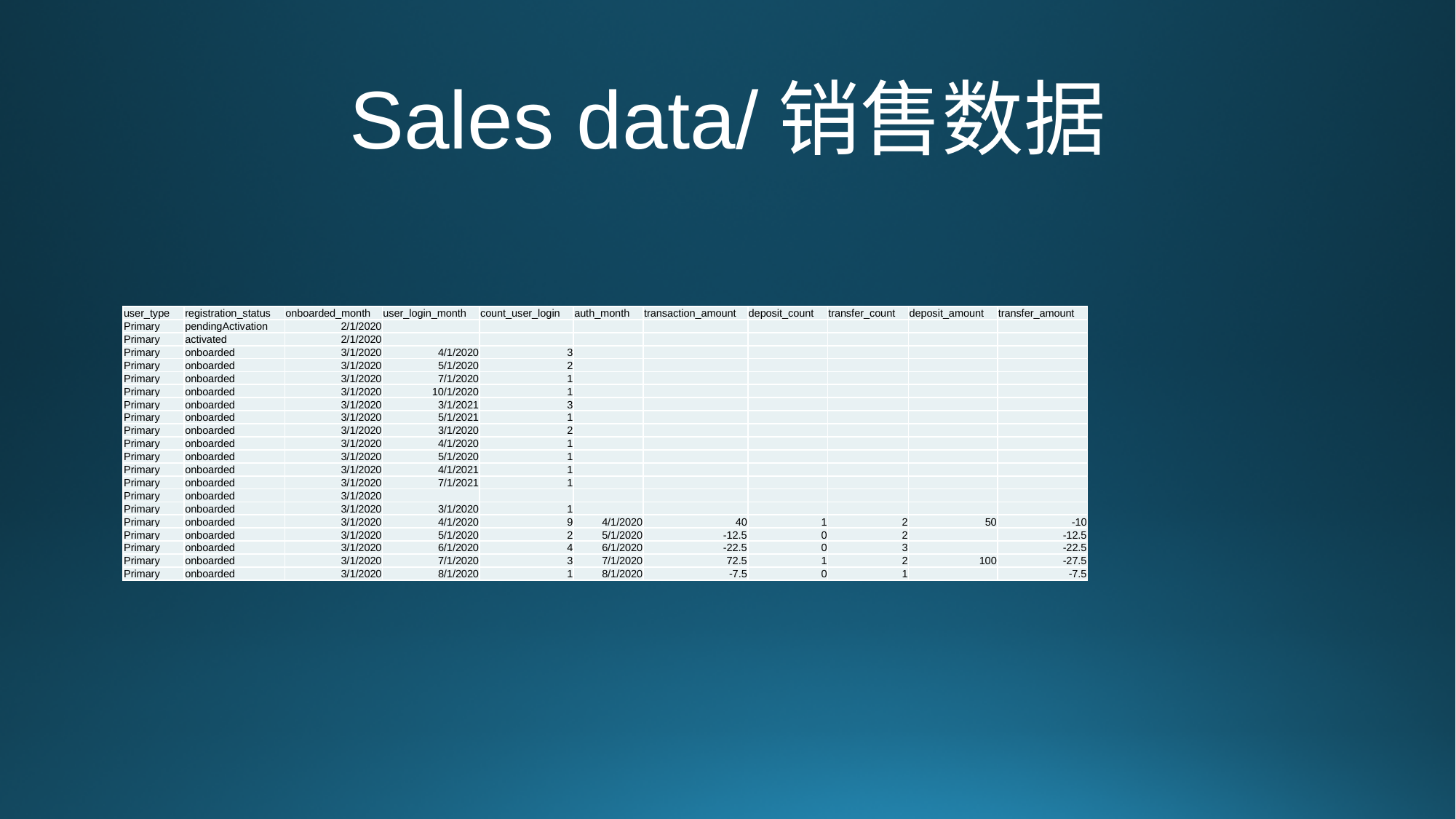

# Sales data/销售数据
| user\_type | registration\_status | onboarded\_month | user\_login\_month | count\_user\_login | auth\_month | transaction\_amount | deposit\_count | transfer\_count | deposit\_amount | transfer\_amount |
| --- | --- | --- | --- | --- | --- | --- | --- | --- | --- | --- |
| Primary | pendingActivation | 2/1/2020 |  |  |  |  |  |  |  |  |
| Primary | activated | 2/1/2020 |  |  |  |  |  |  |  |  |
| Primary | onboarded | 3/1/2020 | 4/1/2020 | 3 |  |  |  |  |  |  |
| Primary | onboarded | 3/1/2020 | 5/1/2020 | 2 |  |  |  |  |  |  |
| Primary | onboarded | 3/1/2020 | 7/1/2020 | 1 |  |  |  |  |  |  |
| Primary | onboarded | 3/1/2020 | 10/1/2020 | 1 |  |  |  |  |  |  |
| Primary | onboarded | 3/1/2020 | 3/1/2021 | 3 |  |  |  |  |  |  |
| Primary | onboarded | 3/1/2020 | 5/1/2021 | 1 |  |  |  |  |  |  |
| Primary | onboarded | 3/1/2020 | 3/1/2020 | 2 |  |  |  |  |  |  |
| Primary | onboarded | 3/1/2020 | 4/1/2020 | 1 |  |  |  |  |  |  |
| Primary | onboarded | 3/1/2020 | 5/1/2020 | 1 |  |  |  |  |  |  |
| Primary | onboarded | 3/1/2020 | 4/1/2021 | 1 |  |  |  |  |  |  |
| Primary | onboarded | 3/1/2020 | 7/1/2021 | 1 |  |  |  |  |  |  |
| Primary | onboarded | 3/1/2020 |  |  |  |  |  |  |  |  |
| Primary | onboarded | 3/1/2020 | 3/1/2020 | 1 |  |  |  |  |  |  |
| Primary | onboarded | 3/1/2020 | 4/1/2020 | 9 | 4/1/2020 | 40 | 1 | 2 | 50 | -10 |
| Primary | onboarded | 3/1/2020 | 5/1/2020 | 2 | 5/1/2020 | -12.5 | 0 | 2 |  | -12.5 |
| Primary | onboarded | 3/1/2020 | 6/1/2020 | 4 | 6/1/2020 | -22.5 | 0 | 3 |  | -22.5 |
| Primary | onboarded | 3/1/2020 | 7/1/2020 | 3 | 7/1/2020 | 72.5 | 1 | 2 | 100 | -27.5 |
| Primary | onboarded | 3/1/2020 | 8/1/2020 | 1 | 8/1/2020 | -7.5 | 0 | 1 |  | -7.5 |